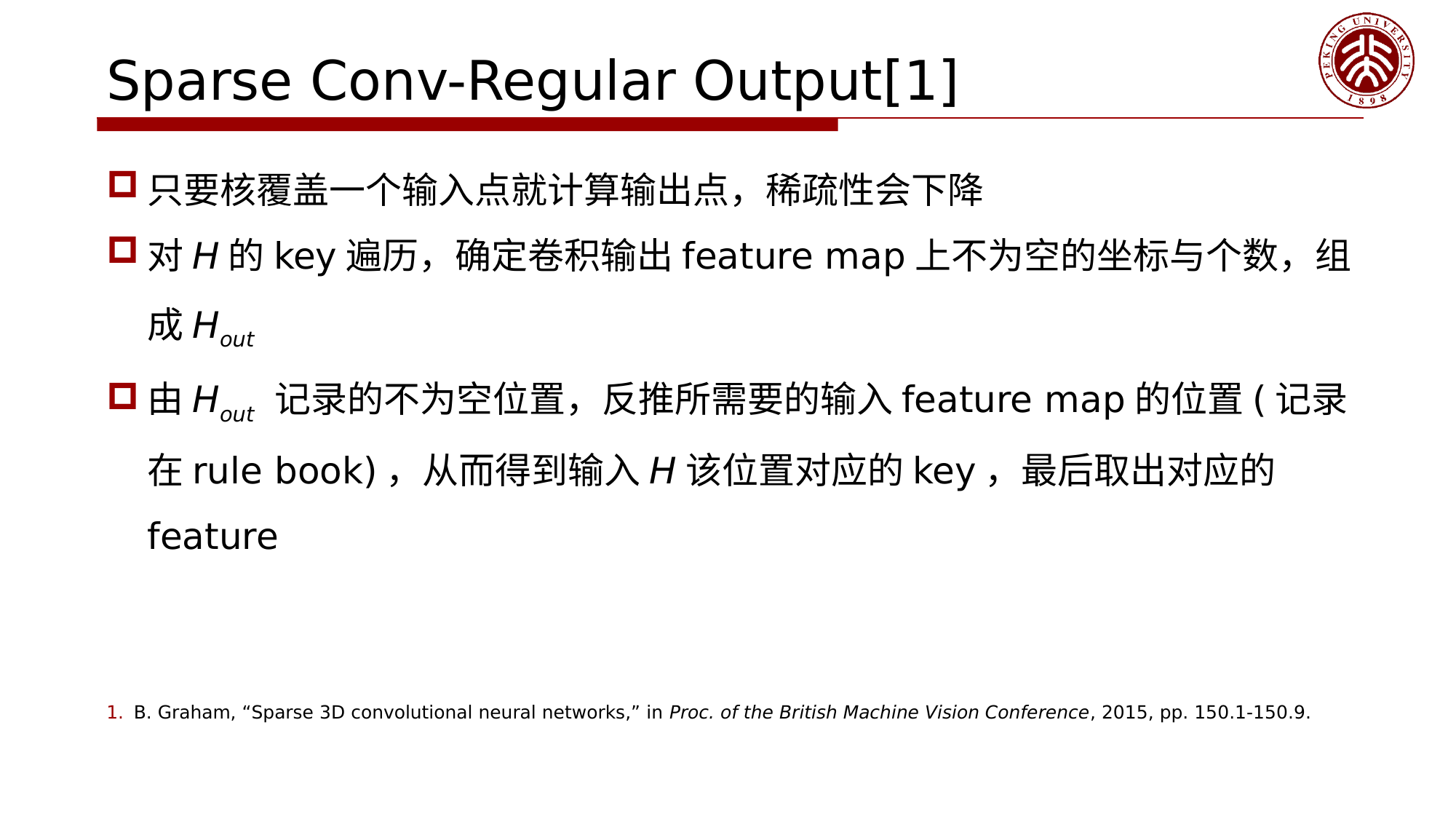

# Sparse Conv-Regular Output[1]
只要核覆盖一个输入点就计算输出点，稀疏性会下降
对H的key遍历，确定卷积输出feature map上不为空的坐标与个数，组成Hout
由Hout 记录的不为空位置，反推所需要的输入feature map的位置(记录在rule book)，从而得到输入H该位置对应的key，最后取出对应的feature

B. Graham, “Sparse 3D convolutional neural networks,” in Proc. of the British Machine Vision Conference, 2015, pp. 150.1-150.9.